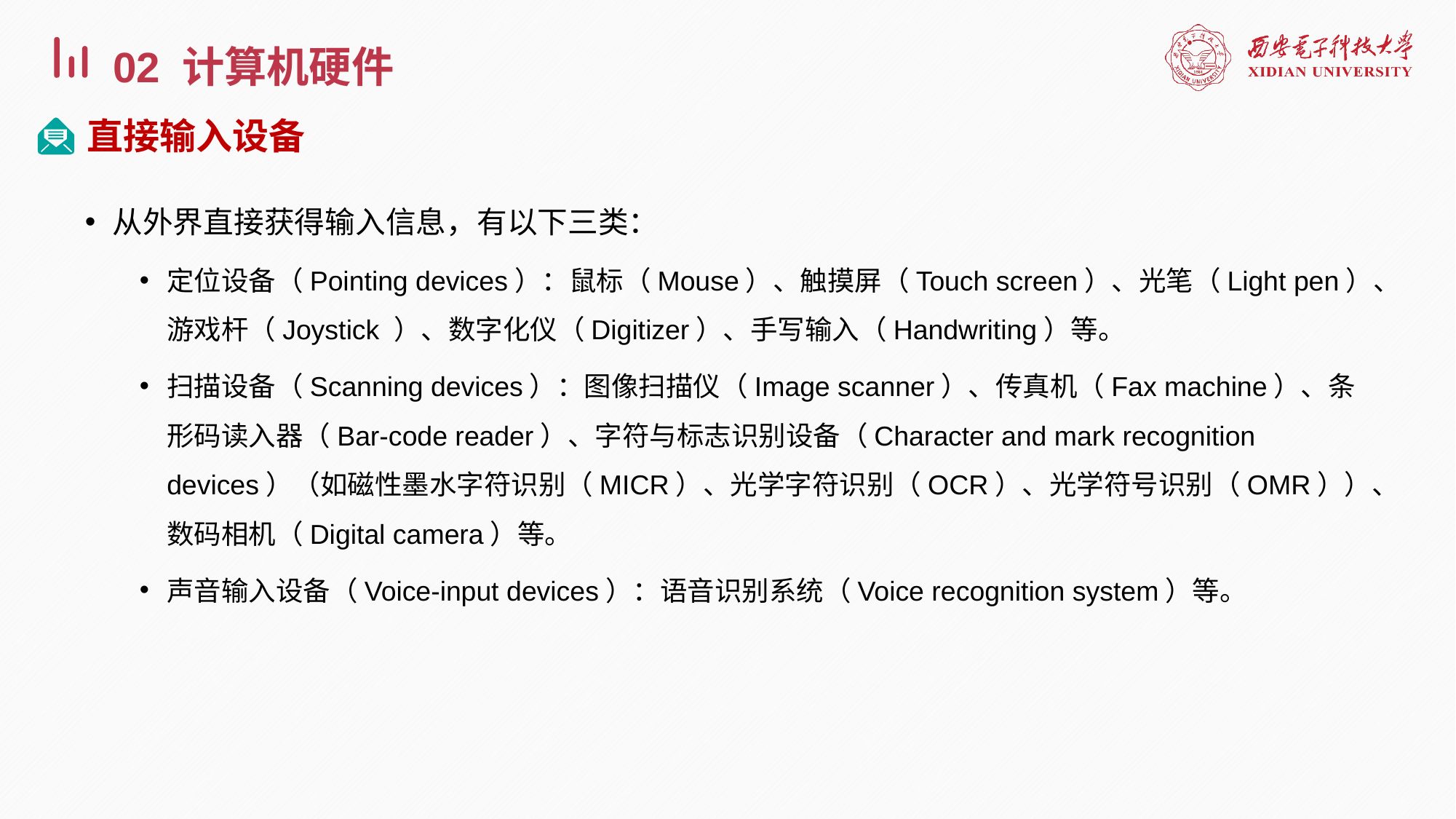

02 计算机硬件
直接输入设备

从外界直接获得输入信息，有以下三类：
定位设备（Pointing devices）：鼠标（Mouse）、触摸屏（Touch screen）、光笔（Light pen）、游戏杆（Joystick ）、数字化仪（Digitizer）、手写输入（Handwriting）等。
扫描设备（Scanning devices）：图像扫描仪（Image scanner）、传真机（Fax machine）、条形码读入器（Bar-code reader）、字符与标志识别设备（Character and mark recognition devices）（如磁性墨水字符识别（MICR）、光学字符识别（OCR）、光学符号识别（OMR））、数码相机（Digital camera）等。
声音输入设备（Voice-input devices）：语音识别系统（Voice recognition system）等。